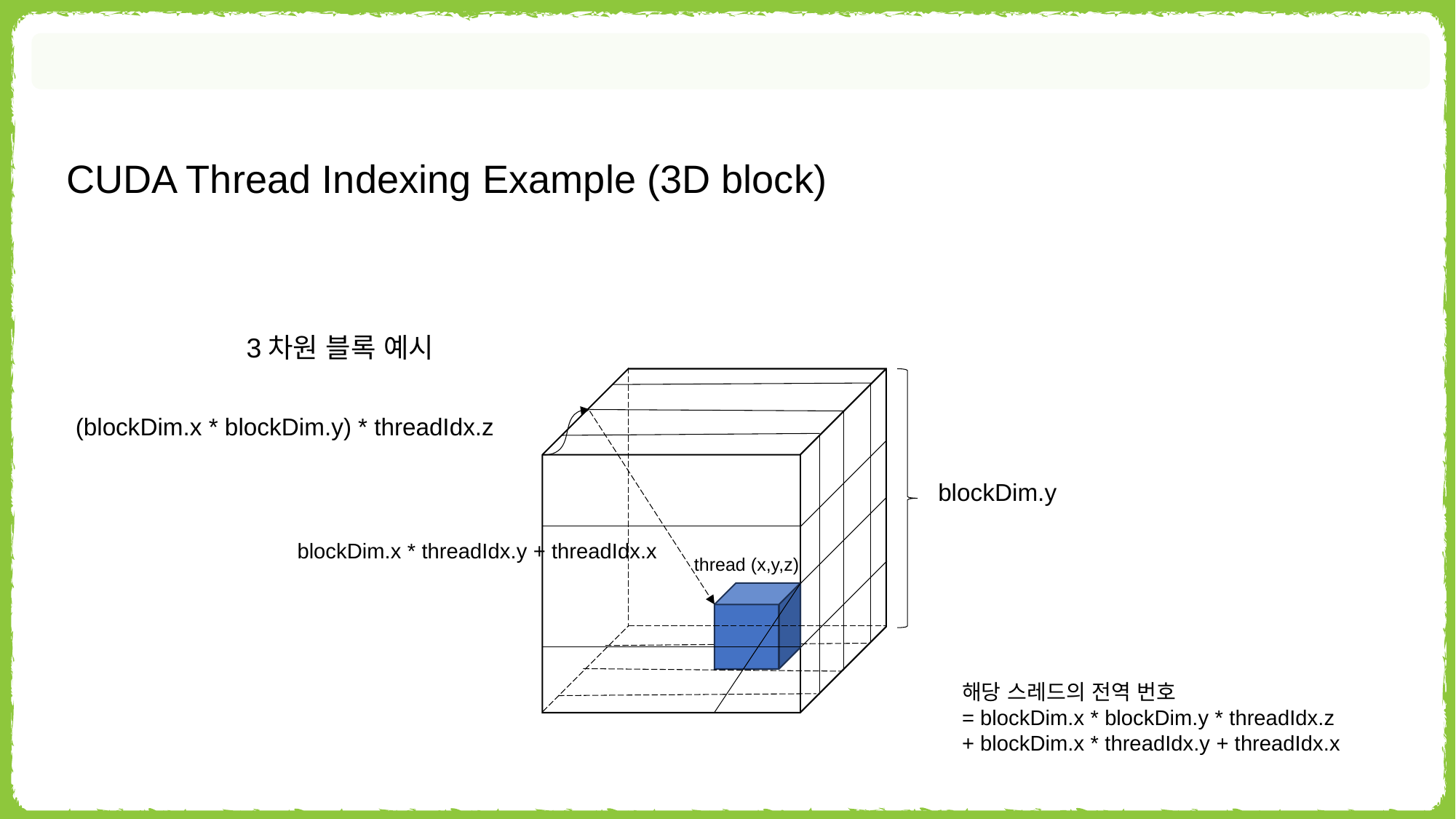

CUDA Thread Indexing Example (3D block)
3차원 블록 예시

thread (x,y,z)

(blockDim.x * blockDim.y) * threadIdx.z
blockDim.y
blockDim.x * threadIdx.y + threadIdx.x
해당 스레드의 전역 번호
= blockDim.x * blockDim.y * threadIdx.z
+ blockDim.x * threadIdx.y + threadIdx.x